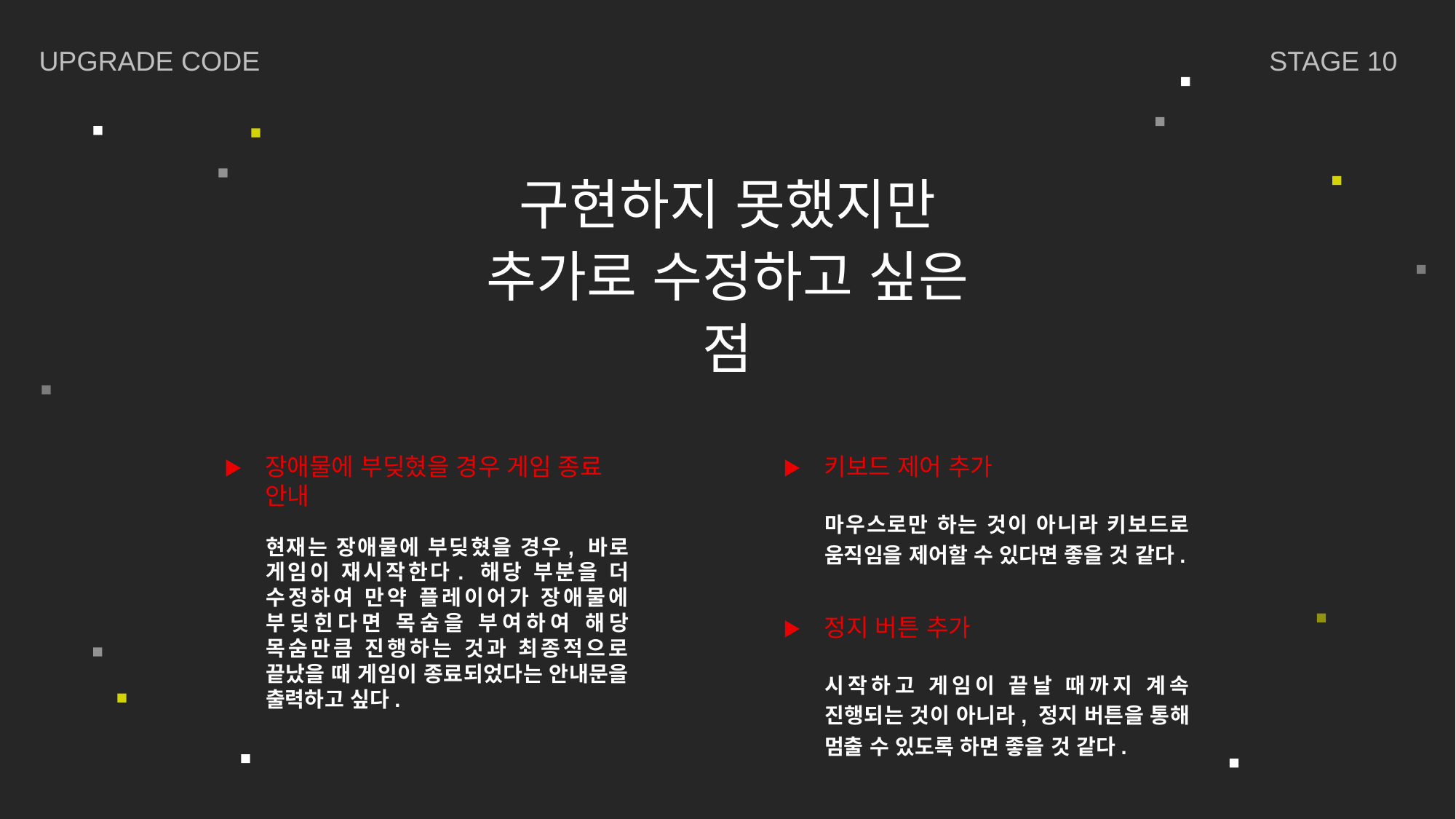

UPGRADE CODE
STAGE 10

구현하지 못했지만
추가로 수정하고 싶은 점

장애물에 부딪혔을 경우 게임 종료 안내
키보드 제어 추가

마우스로만 하는 것이 아니라 키보드로 움직임을 제어할 수 있다면 좋을 것 같다.
현재는 장애물에 부딪혔을 경우, 바로 게임이 재시작한다. 해당 부분을 더 수정하여 만약 플레이어가 장애물에 부딪힌다면 목숨을 부여하여 해당 목숨만큼 진행하는 것과 최종적으로 끝났을 때 게임이 종료되었다는 안내문을 출력하고 싶다.
정지 버튼 추가

시작하고 게임이 끝날 때까지 계속 진행되는 것이 아니라, 정지 버튼을 통해 멈출 수 있도록 하면 좋을 것 같다.